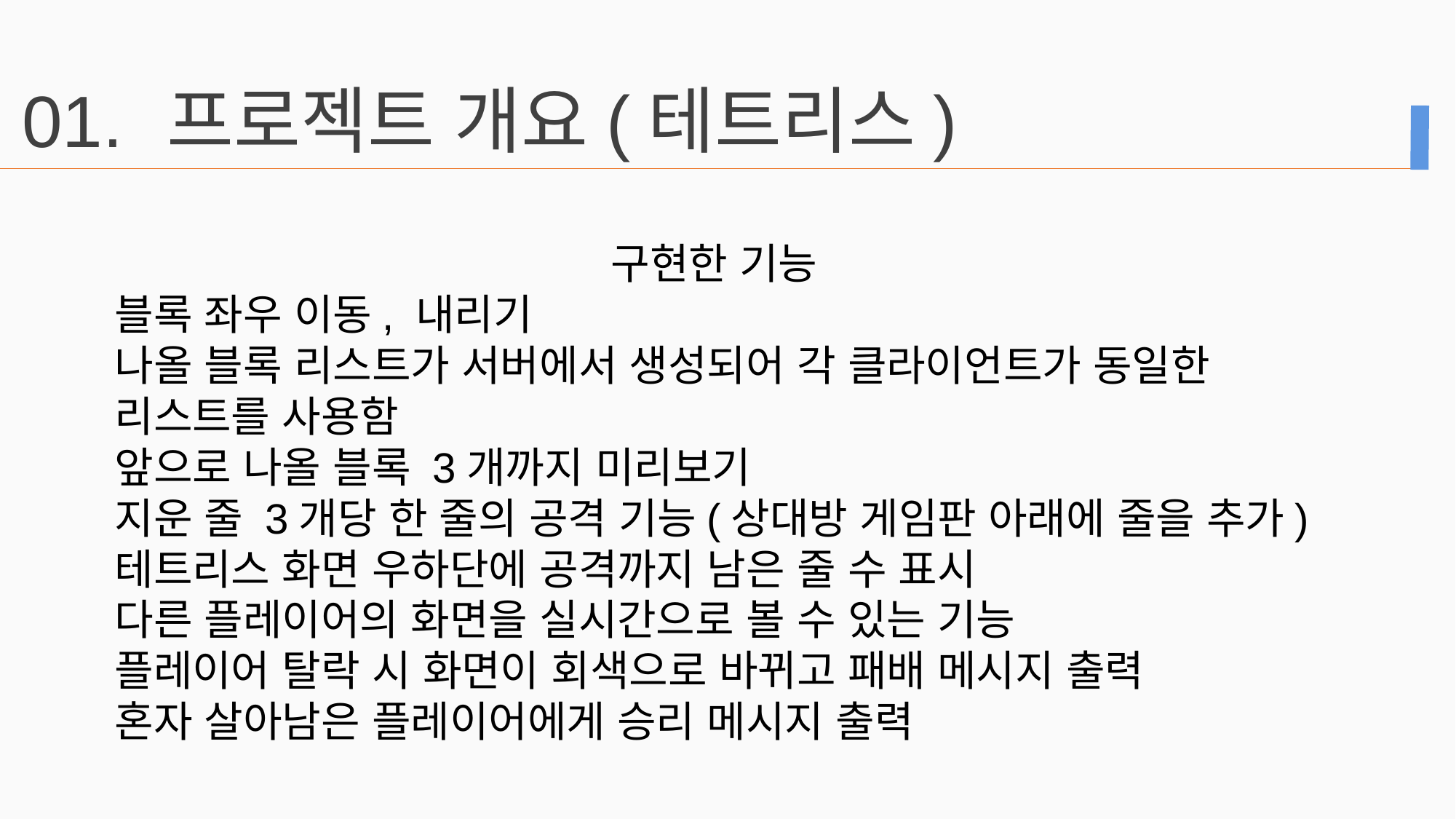

01.
프로젝트 개요(테트리스)
구현한 기능
블록 좌우 이동, 내리기
나올 블록 리스트가 서버에서 생성되어 각 클라이언트가 동일한 리스트를 사용함
앞으로 나올 블록 3개까지 미리보기
지운 줄 3개당 한 줄의 공격 기능(상대방 게임판 아래에 줄을 추가)
테트리스 화면 우하단에 공격까지 남은 줄 수 표시
다른 플레이어의 화면을 실시간으로 볼 수 있는 기능
플레이어 탈락 시 화면이 회색으로 바뀌고 패배 메시지 출력
혼자 살아남은 플레이어에게 승리 메시지 출력